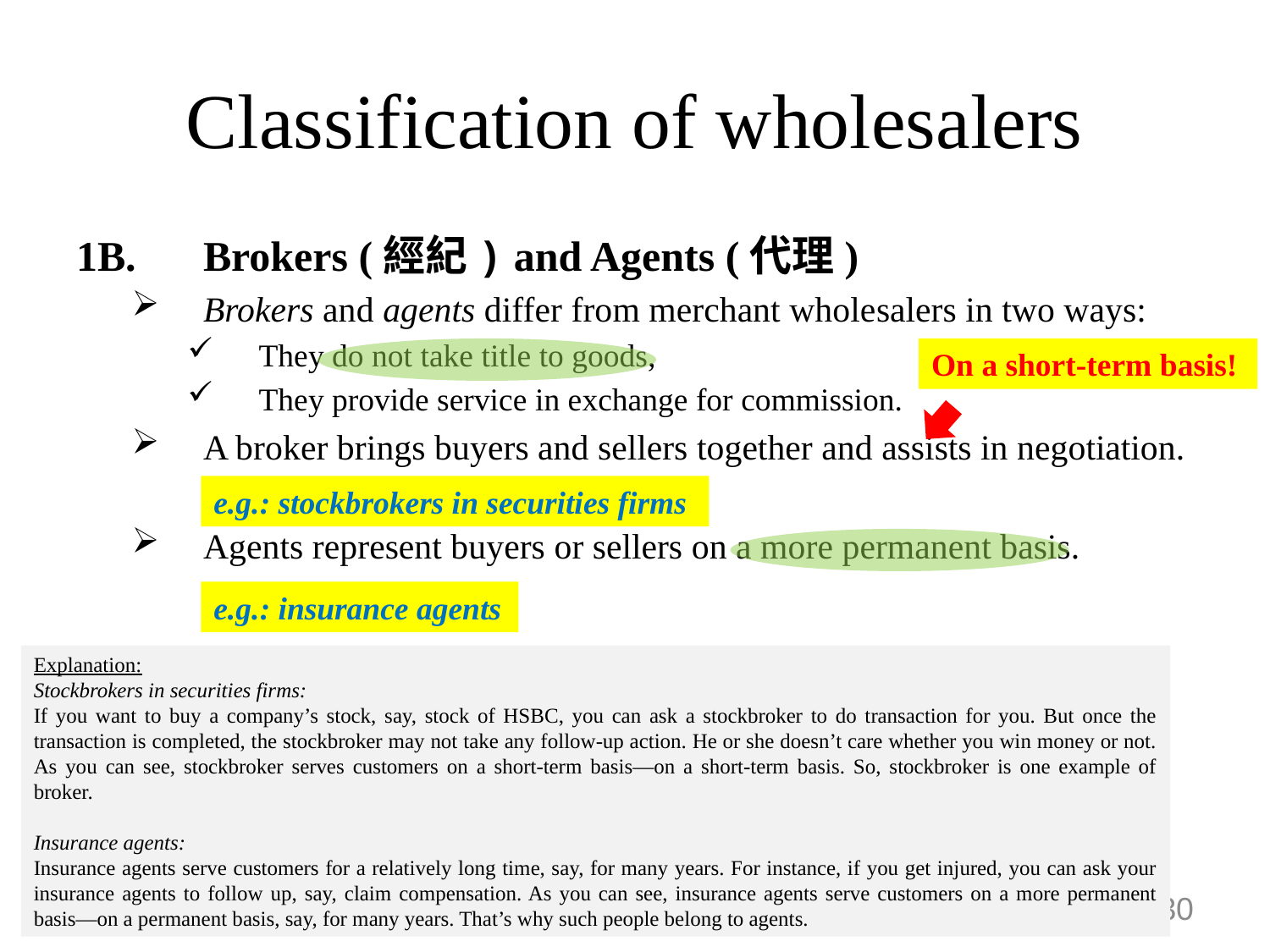

# Classification of wholesalers
1B. 	Brokers (經紀) and Agents (代理)
Brokers and agents differ from merchant whole­salers in two ways:
They do not take title to goods,
They provide service in exchange for commission.
A broker brings buyers and sellers together and assists in negotiation.

Agents represent buyers or sellers on a more permanent basis.

On a short-term basis!

e.g.: stockbrokers in securities firms

e.g.: insurance agents
Explanation:
Stockbrokers in securities firms:
If you want to buy a company’s stock, say, stock of HSBC, you can ask a stockbroker to do transaction for you. But once the transaction is completed, the stockbroker may not take any follow-up action. He or she doesn’t care whether you win money or not. As you can see, stockbroker serves customers on a short-term basis—on a short-term basis. So, stockbroker is one example of broker.

Insurance agents:
Insurance agents serve customers for a relatively long time, say, for many years. For instance, if you get injured, you can ask your insurance agents to follow up, say, claim compensation. As you can see, insurance agents serve customers on a more permanent basis—on a permanent basis, say, for many years. That’s why such people belong to agents.
30